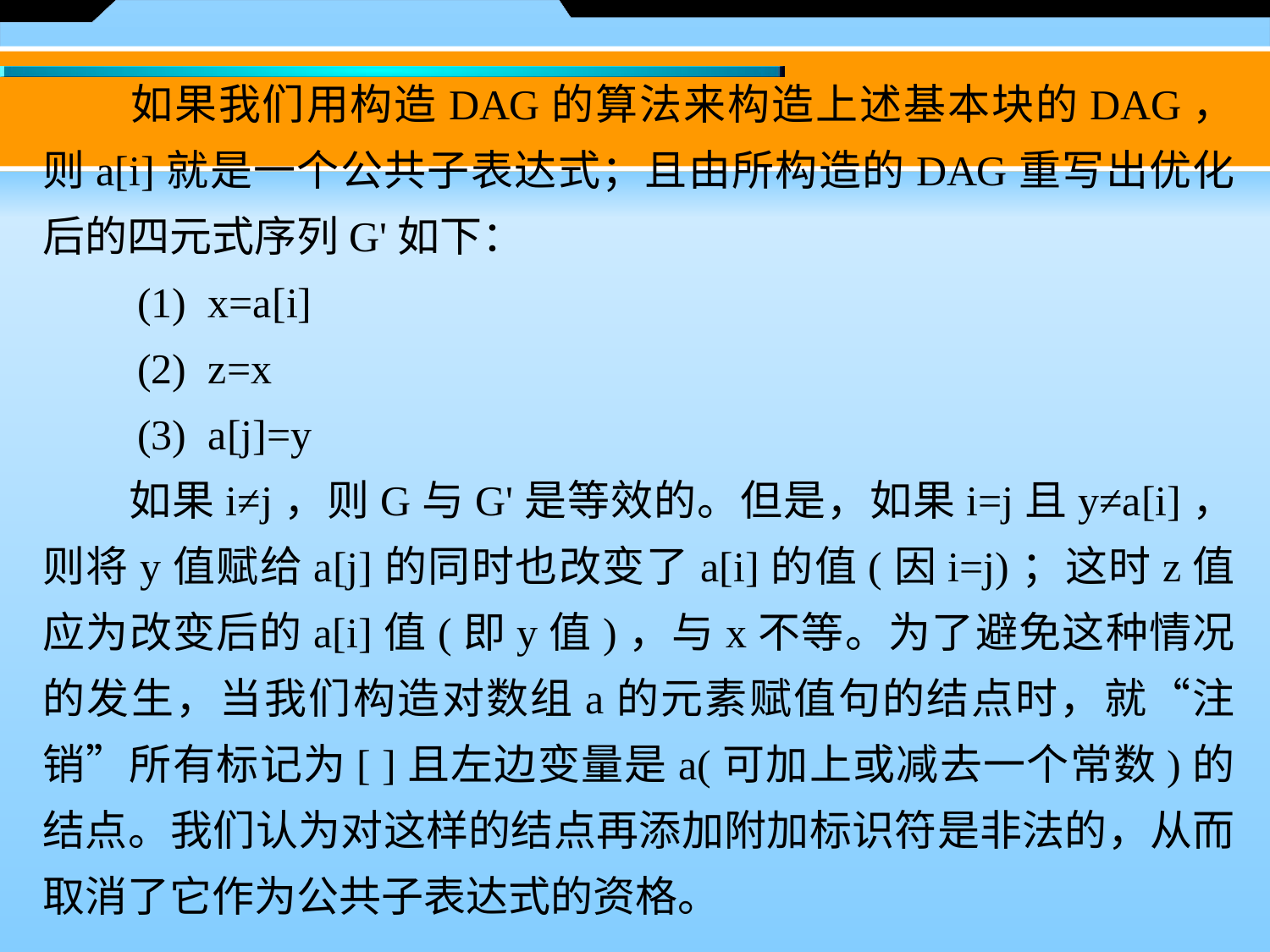

如果我们用构造DAG的算法来构造上述基本块的DAG，则a[i]就是一个公共子表达式；且由所构造的DAG重写出优化后的四元式序列G'如下：
　　(1)  x=a[i]
　　(2)  z=x
　　(3)  a[j]=y
　　如果i≠j，则G与G'是等效的。但是，如果i=j且y≠a[i]，则将y值赋给a[j]的同时也改变了a[i]的值(因i=j)；这时z值应为改变后的a[i]值(即y值)，与x不等。为了避免这种情况的发生，当我们构造对数组a的元素赋值句的结点时，就“注销”所有标记为[ ]且左边变量是a(可加上或减去一个常数)的结点。我们认为对这样的结点再添加附加标识符是非法的，从而取消了它作为公共子表达式的资格。